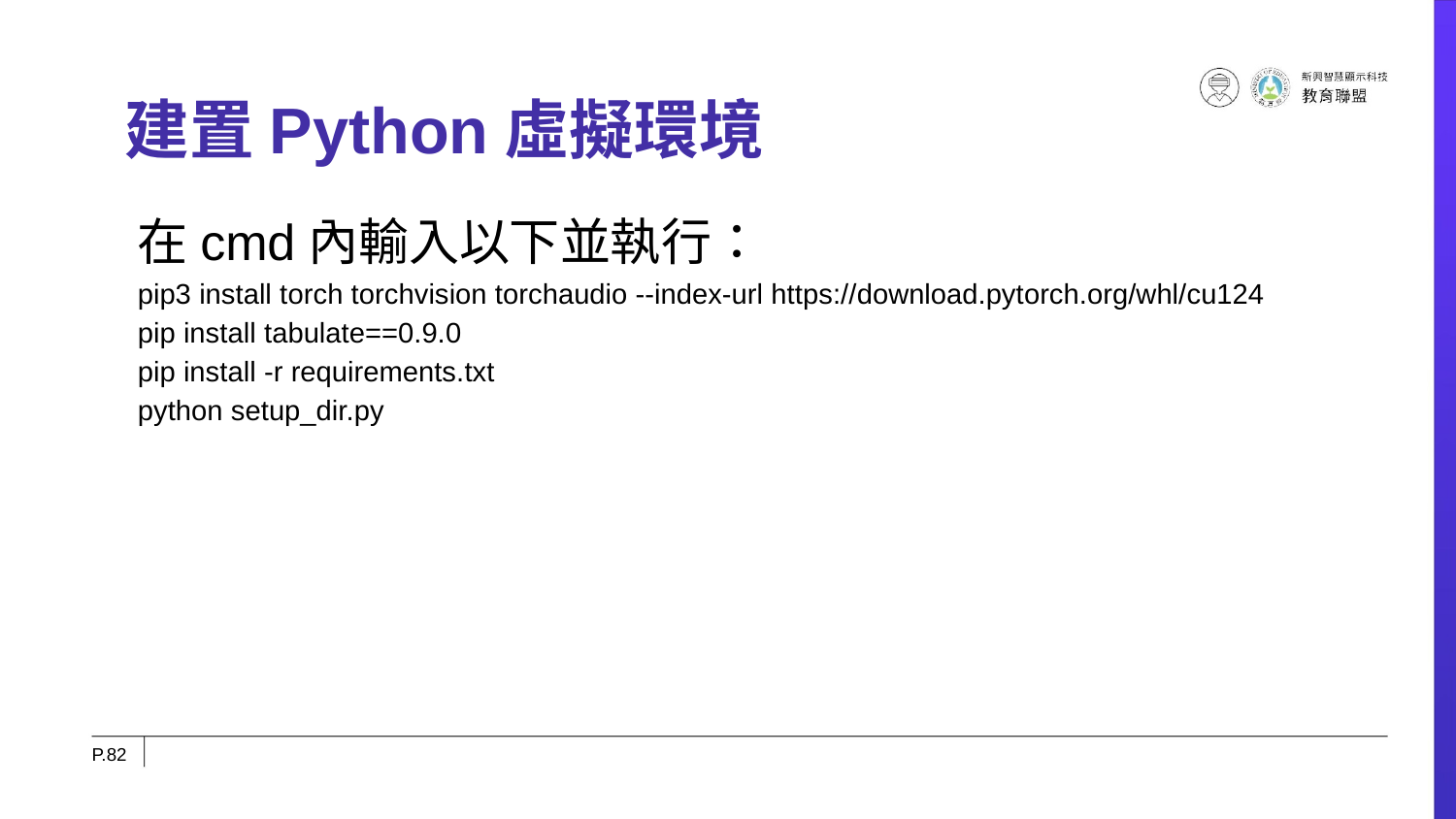

# 建置Python虛擬環境
在cmd內輸入以下並執行：
pip3 install torch torchvision torchaudio --index-url https://download.pytorch.org/whl/cu124
pip install tabulate==0.9.0
pip install -r requirements.txt
python setup_dir.py

P.82